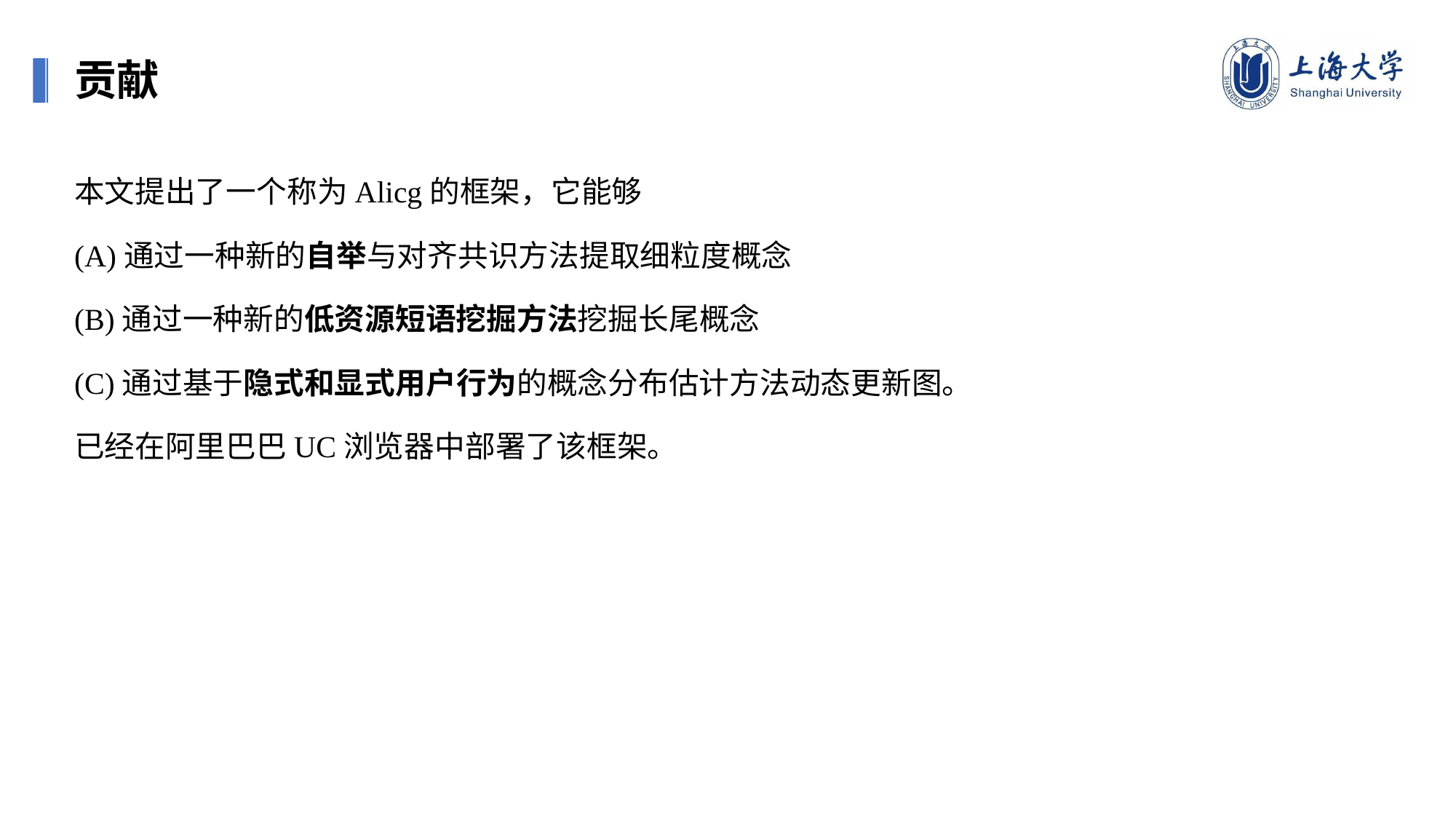

贡献
本文提出了一个称为Alicg的框架，它能够
(A)通过一种新的自举与对齐共识方法提取细粒度概念
(B)通过一种新的低资源短语挖掘方法挖掘长尾概念
(C)通过基于隐式和显式用户行为的概念分布估计方法动态更新图。
已经在阿里巴巴UC浏览器中部署了该框架。